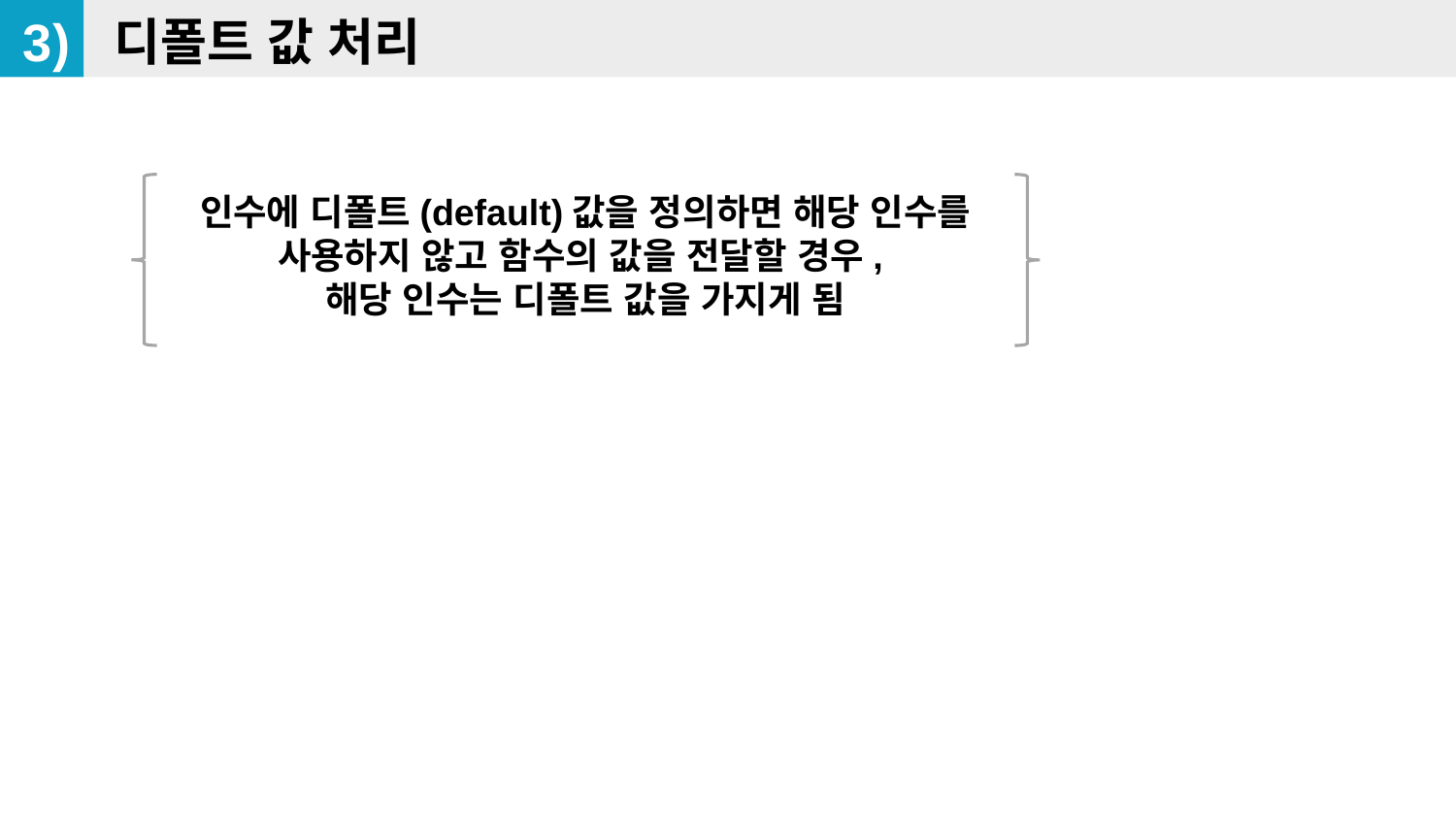

3)
디폴트 값 처리

인수에 디폴트(default)값을 정의하면 해당 인수를 사용하지 않고 함수의 값을 전달할 경우,
해당 인수는 디폴트 값을 가지게 됨